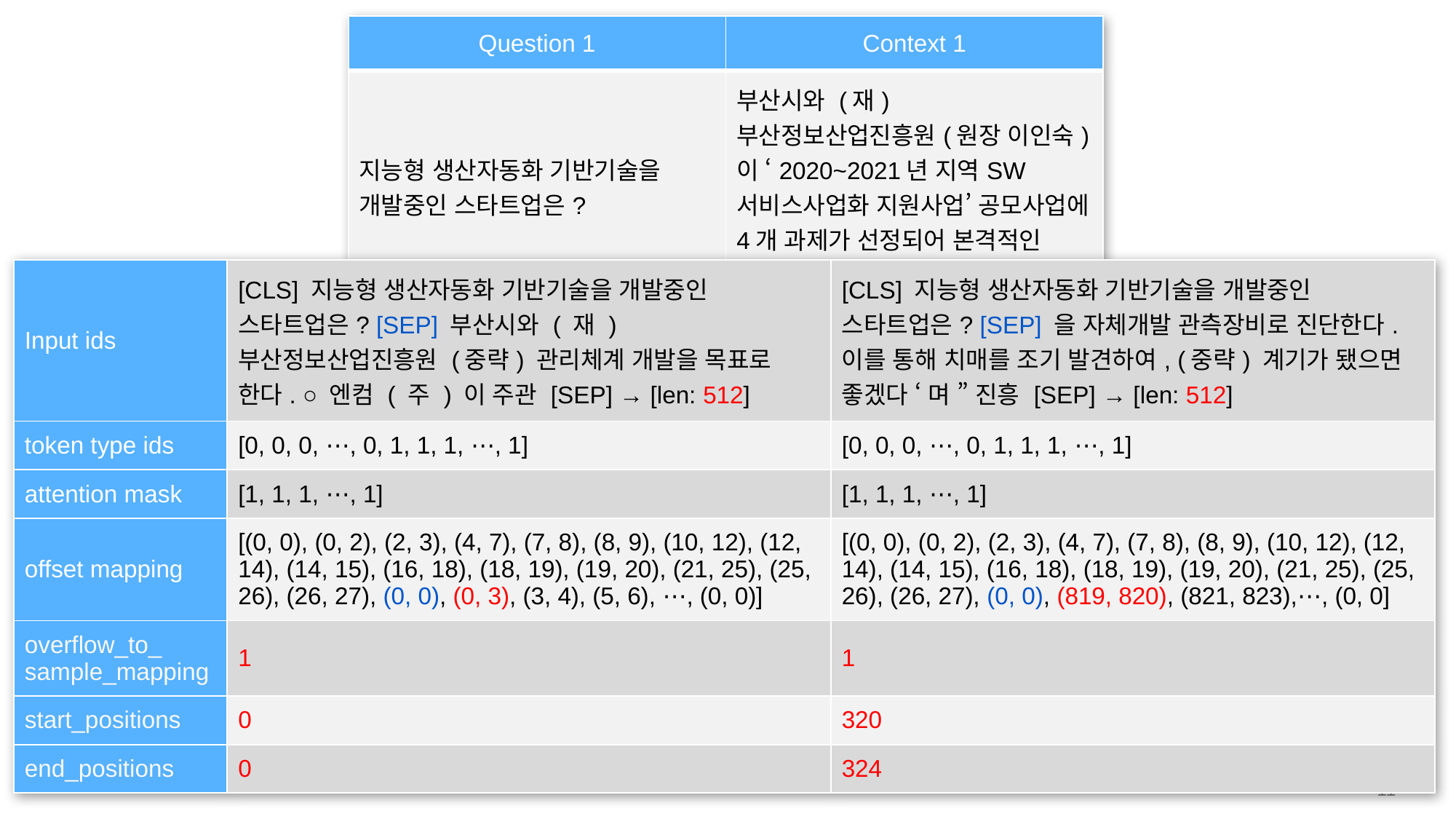

| Question 1 | Context 1 |
| --- | --- |
| 지능형 생산자동화 기반기술을 개발중인 스타트업은? | 부산시와 (재)부산정보산업진흥원(원장 이인숙)이 ‘2020~2021년 지역SW서비스사업화 지원사업’ 공모사업에 4개 과제가 선정되어 본격적인 사업 착수에 나선다. (후략) |
| Input ids | [CLS] 지능형 생산자동화 기반기술을 개발중인 스타트업은? [SEP] 부산시와 ( 재 ) 부산정보산업진흥원 (중략) 관리체계 개발을 목표로 한다. ○ 엔컴 ( 주 ) 이 주관 [SEP] → [len: 512] | [CLS] 지능형 생산자동화 기반기술을 개발중인 스타트업은? [SEP] 을 자체개발 관측장비로 진단한다. 이를 통해 치매를 조기 발견하여, (중략) 계기가 됐으면 좋겠다 ‘ 며 ” 진흥 [SEP] → [len: 512] |
| --- | --- | --- |
| token type ids | [0, 0, 0, ⋯, 0, 1, 1, 1, ⋯, 1] | [0, 0, 0, ⋯, 0, 1, 1, 1, ⋯, 1] |
| attention mask | [1, 1, 1, ⋯, 1] | [1, 1, 1, ⋯, 1] |
| offset mapping | [(0, 0), (0, 2), (2, 3), (4, 7), (7, 8), (8, 9), (10, 12), (12, 14), (14, 15), (16, 18), (18, 19), (19, 20), (21, 25), (25, 26), (26, 27), (0, 0), (0, 3), (3, 4), (5, 6), ⋯, (0, 0)] | [(0, 0), (0, 2), (2, 3), (4, 7), (7, 8), (8, 9), (10, 12), (12, 14), (14, 15), (16, 18), (18, 19), (19, 20), (21, 25), (25, 26), (26, 27), (0, 0), (819, 820), (821, 823),⋯, (0, 0] |
| overflow\_to\_ sample\_mapping | 1 | 1 |
| start\_positions | 0 | 320 |
| end\_positions | 0 | 324 |
11